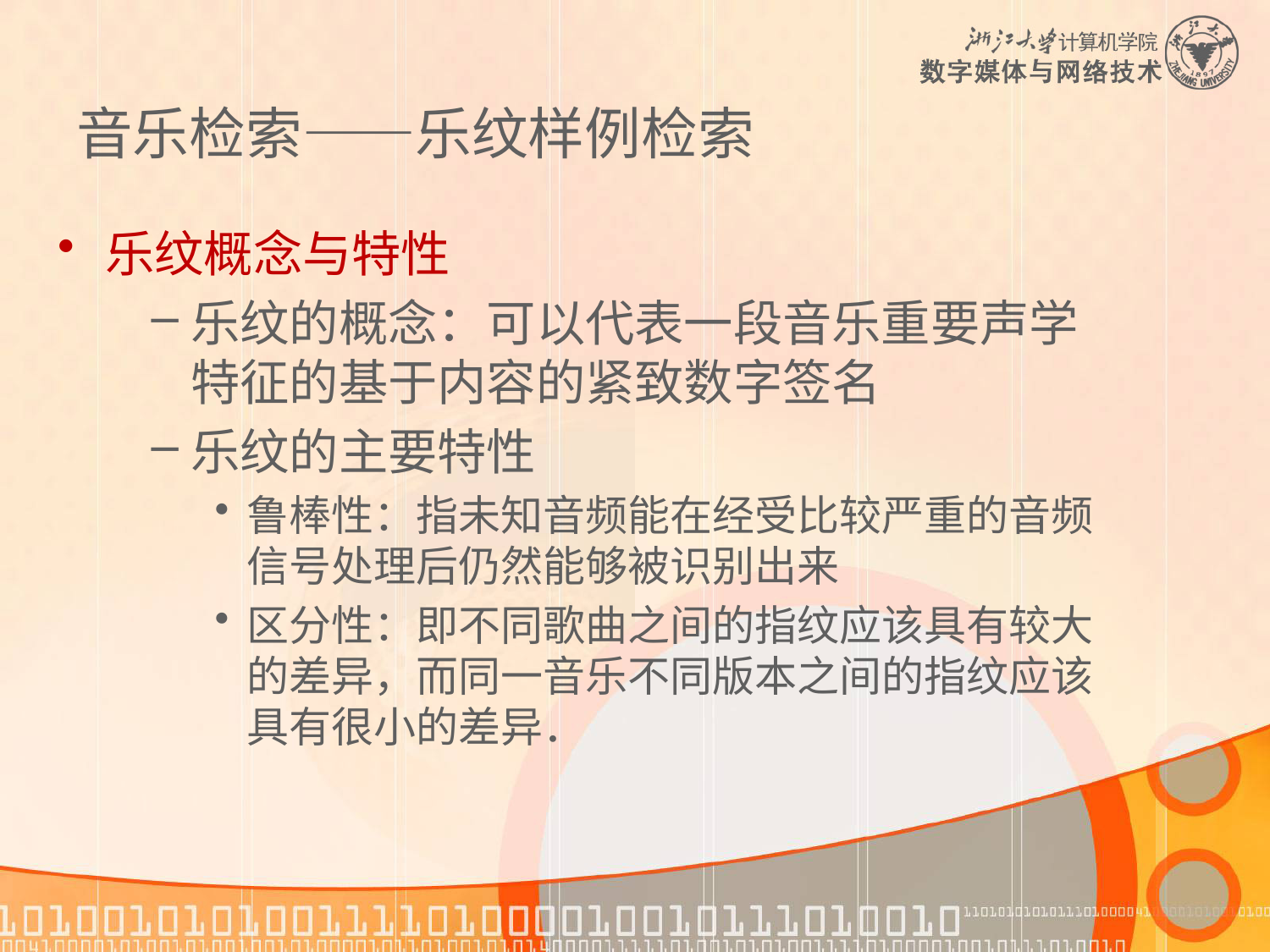

# 音乐检索——乐纹样例检索
乐纹概念与特性

乐纹的概念：可以代表一段音乐重要声学特征的基于内容的紧致数字签名
乐纹的主要特性
鲁棒性：指未知音频能在经受比较严重的音频信号处理后仍然能够被识别出来
区分性：即不同歌曲之间的指纹应该具有较大的差异，而同一音乐不同版本之间的指纹应该具有很小的差异．